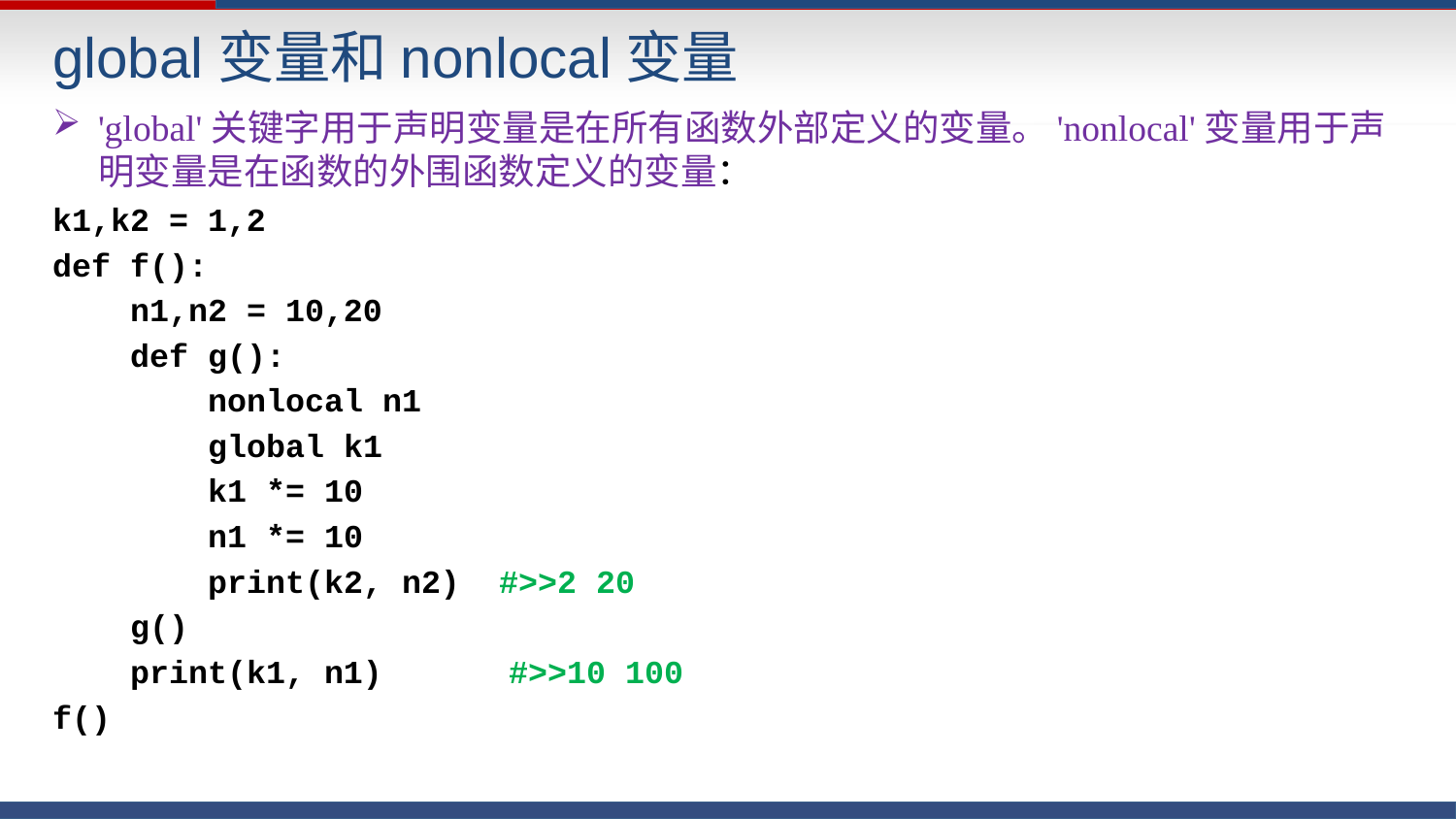

global变量和nonlocal变量
'global'关键字用于声明变量是在所有函数外部定义的变量。'nonlocal'变量用于声明变量是在函数的外围函数定义的变量：
k1,k2 = 1,2
def f():
    n1,n2 = 10,20
    def g():
        nonlocal n1
        global k1
        k1 *= 10
        n1 *= 10
        print(k2, n2)  #>>2 20
    g()
    print(k1, n1)	 #>>10 100
f()